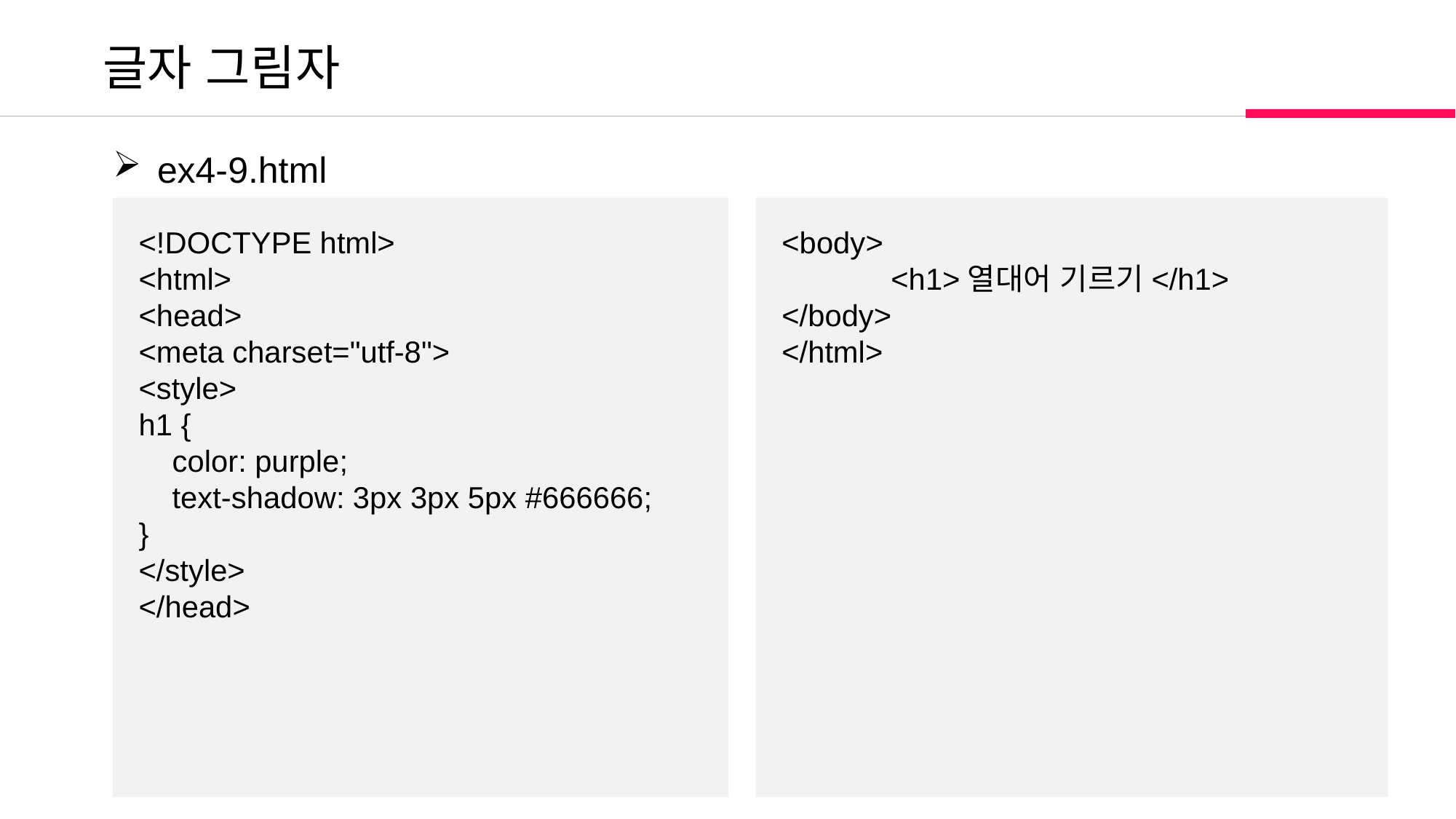

글자 그림자

 ex4-9.html
<!DOCTYPE html>
<html>
<head>
<meta charset="utf-8">
<style>
h1 {
    color: purple;
    text-shadow: 3px 3px 5px #666666;
}
</style>
</head>
<body>
	<h1>열대어 기르기</h1>
</body>
</html>